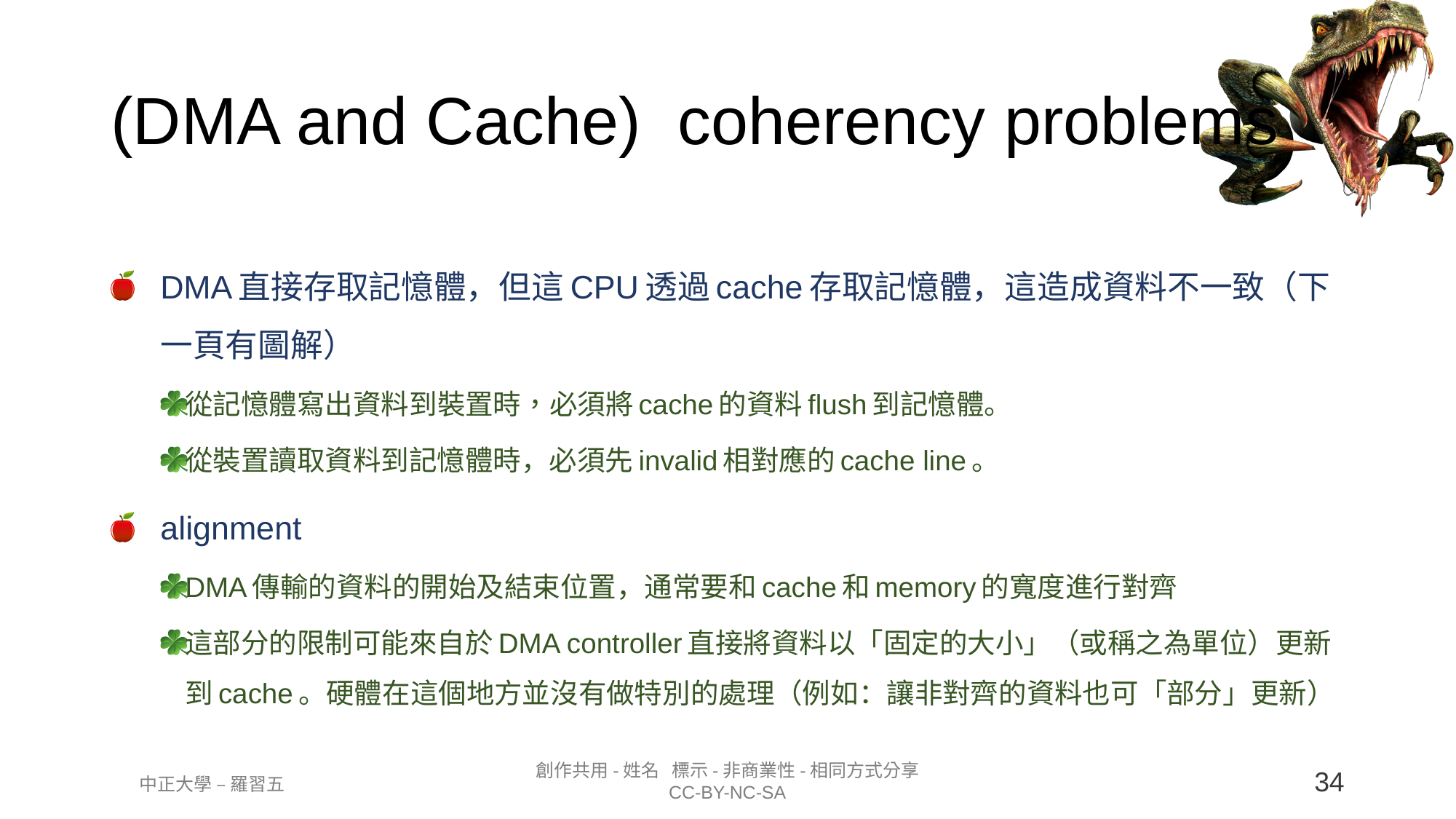

# (DMA and Cache)  coherency problems
DMA直接存取記憶體，但這CPU透過cache存取記憶體，這造成資料不一致（下一頁有圖解）
從記憶體寫出資料到裝置時，必須將cache的資料flush到記憶體。
從裝置讀取資料到記憶體時，必須先invalid相對應的cache line。
alignment
DMA傳輸的資料的開始及結束位置，通常要和cache和memory的寬度進行對齊
這部分的限制可能來自於DMA controller直接將資料以「固定的大小」（或稱之為單位）更新到cache。硬體在這個地方並沒有做特別的處理（例如：讓非對齊的資料也可「部分」更新）